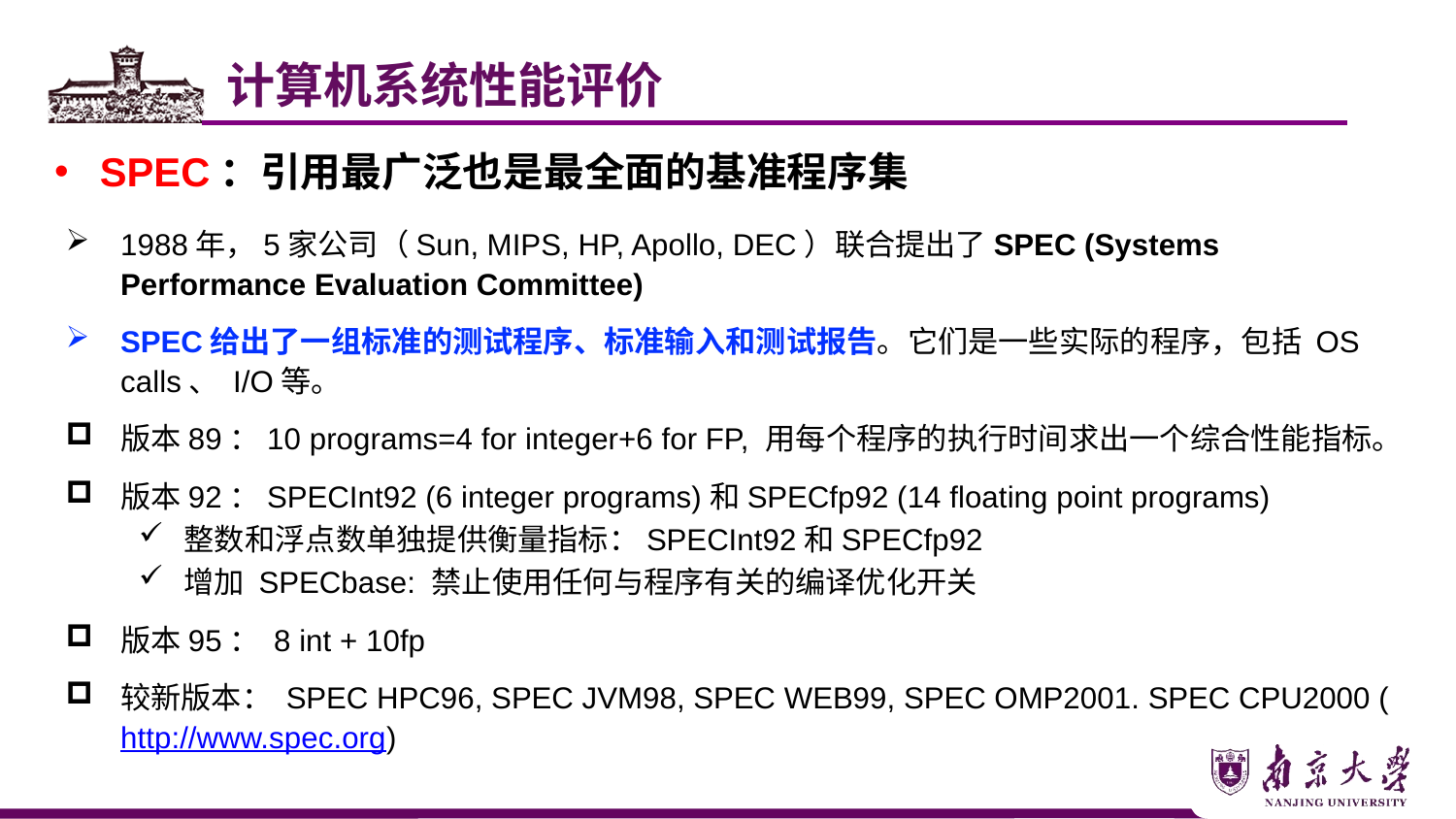

计算机系统性能评价
SPEC：引用最广泛也是最全面的基准程序集
1988年，5家公司（Sun, MIPS, HP, Apollo, DEC）联合提出了SPEC (Systems Performance Evaluation Committee)

SPEC给出了一组标准的测试程序、标准输入和测试报告。它们是一些实际的程序，包括 OS calls、 I/O等。

版本89：10 programs=4 for integer+6 for FP, 用每个程序的执行时间求出一个综合性能指标。

版本92：SPECInt92 (6 integer programs)和SPECfp92 (14 floating point programs)
整数和浮点数单独提供衡量指标：SPECInt92和SPECfp92
增加 SPECbase: 禁止使用任何与程序有关的编译优化开关

版本95： 8 int + 10fp

较新版本： SPEC HPC96, SPEC JVM98, SPEC WEB99, SPEC OMP2001. SPEC CPU2000 (http://www.spec.org)